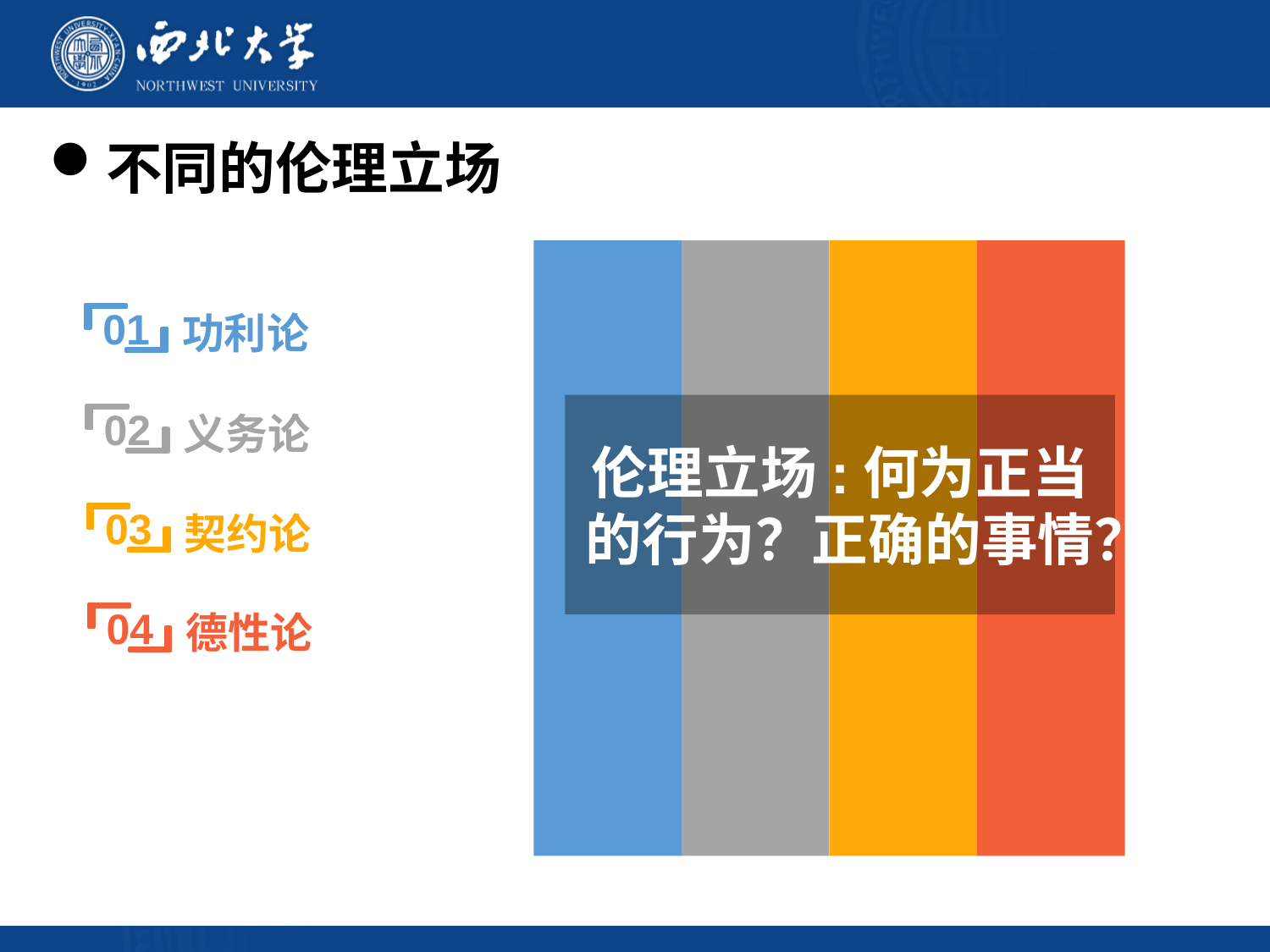

不同的伦理立场

功利论
01
义务论
02
契约论
03
德性论
04
伦理立场:何为正当的行为？正确的事情？